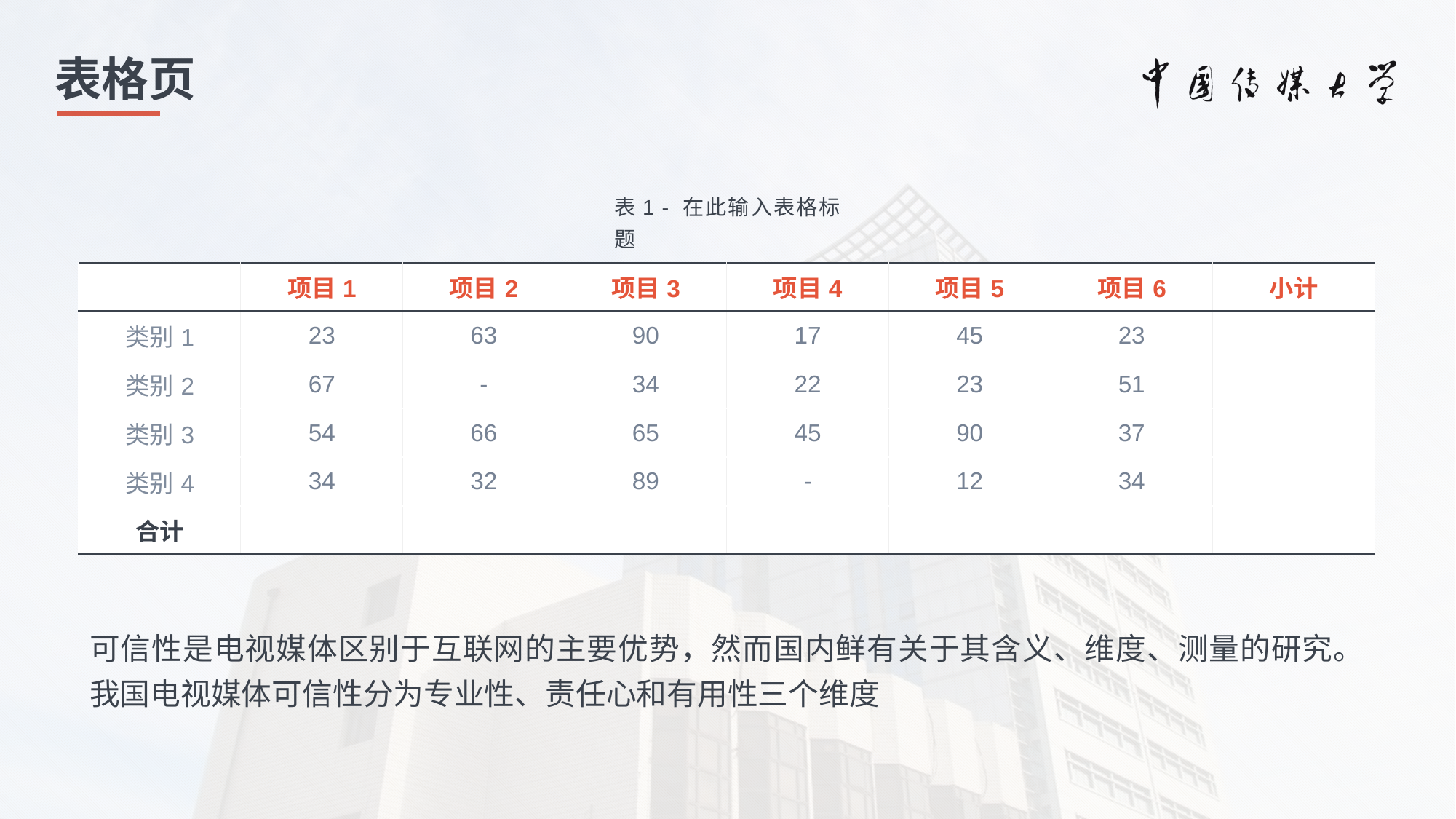

表格页
表1 - 在此输入表格标题
|  | 项目1 | 项目2 | 项目3 | 项目4 | 项目5 | 项目6 | 小计 |
| --- | --- | --- | --- | --- | --- | --- | --- |
| 类别1 | 23 | 63 | 90 | 17 | 45 | 23 |  |
| 类别2 | 67 | - | 34 | 22 | 23 | 51 |  |
| 类别3 | 54 | 66 | 65 | 45 | 90 | 37 |  |
| 类别4 | 34 | 32 | 89 | - | 12 | 34 |  |
| 合计 |  |  |  |  |  |  |  |
可信性是电视媒体区别于互联网的主要优势，然而国内鲜有关于其含义、维度、测量的研究。我国电视媒体可信性分为专业性、责任心和有用性三个维度